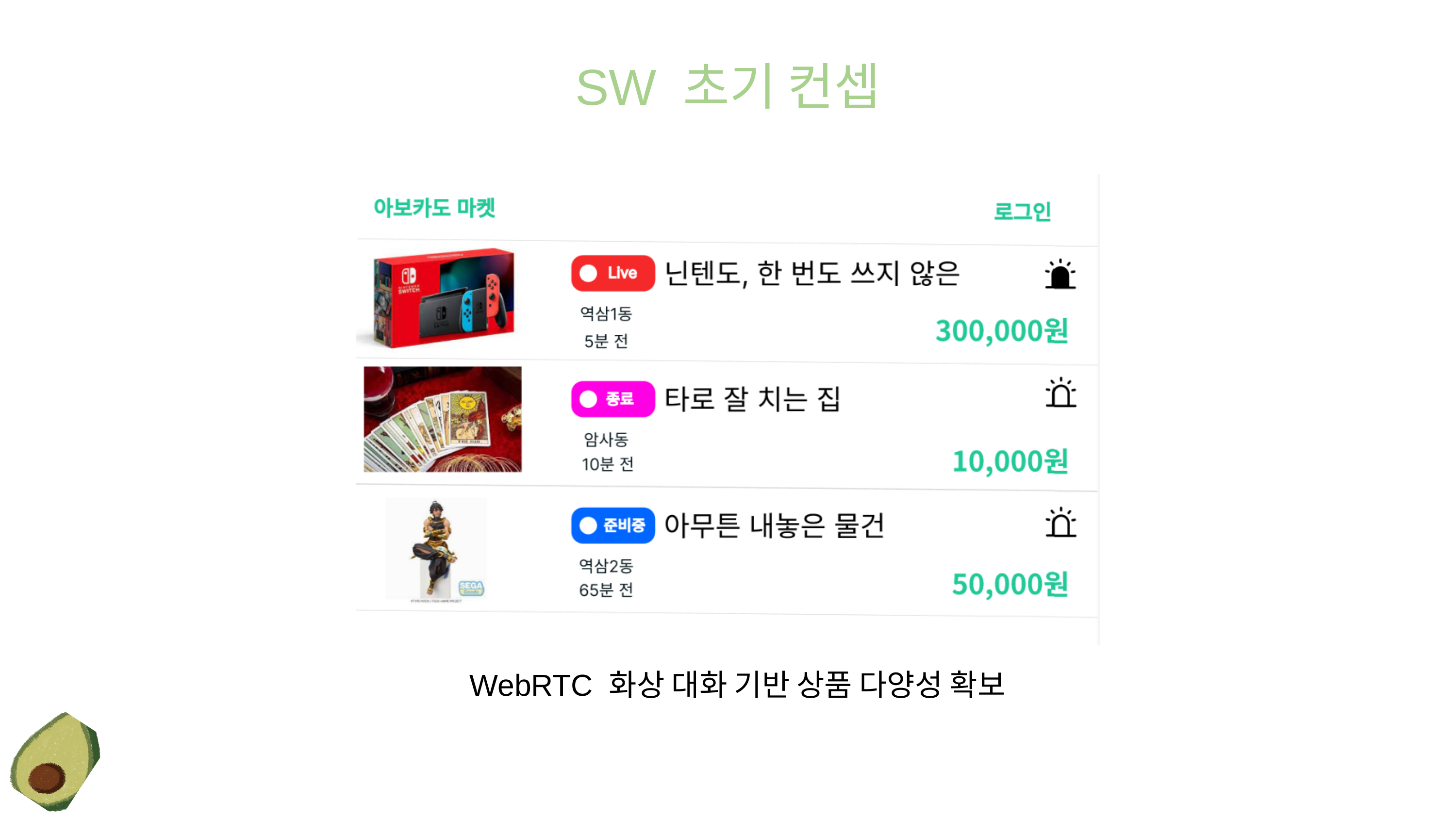

SW 초기 컨셉

WebRTC 화상 대화 기반 상품 다양성 확보